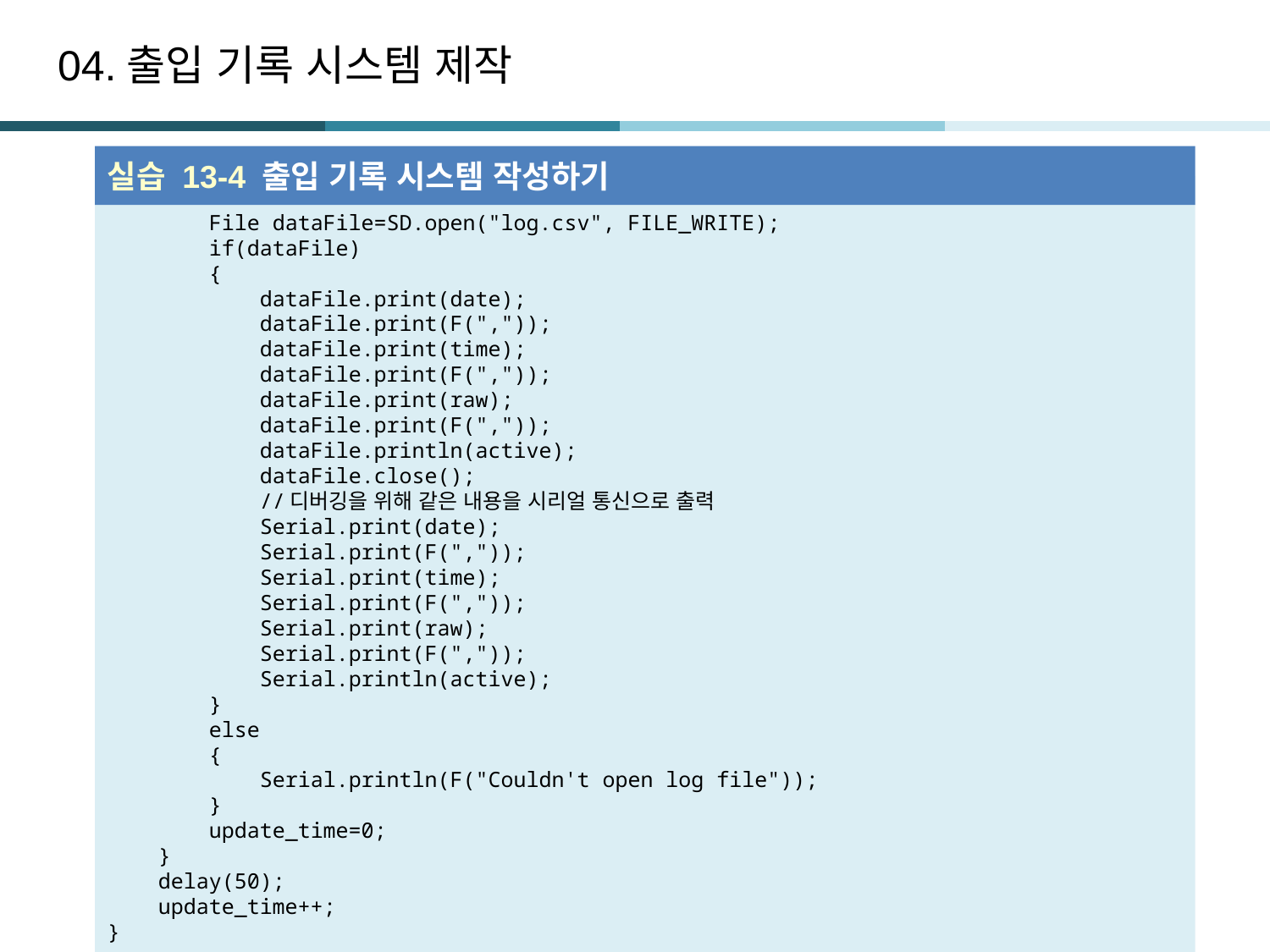

# 04.출입 기록 시스템 제작
실습 13-4 출입 기록 시스템 작성하기

        File dataFile=SD.open("log.csv", FILE_WRITE);
        if(dataFile)
        {
            dataFile.print(date);
            dataFile.print(F(","));
            dataFile.print(time);
            dataFile.print(F(","));
            dataFile.print(raw);
            dataFile.print(F(","));
            dataFile.println(active);
            dataFile.close();
            //디버깅을 위해 같은 내용을 시리얼 통신으로 출력
            Serial.print(date);
            Serial.print(F(","));
            Serial.print(time);
            Serial.print(F(","));
            Serial.print(raw);
            Serial.print(F(","));
            Serial.println(active);
        }
        else
        {
            Serial.println(F("Couldn't open log file"));
        }
        update_time=0;
    }
    delay(50);
    update_time++;
}